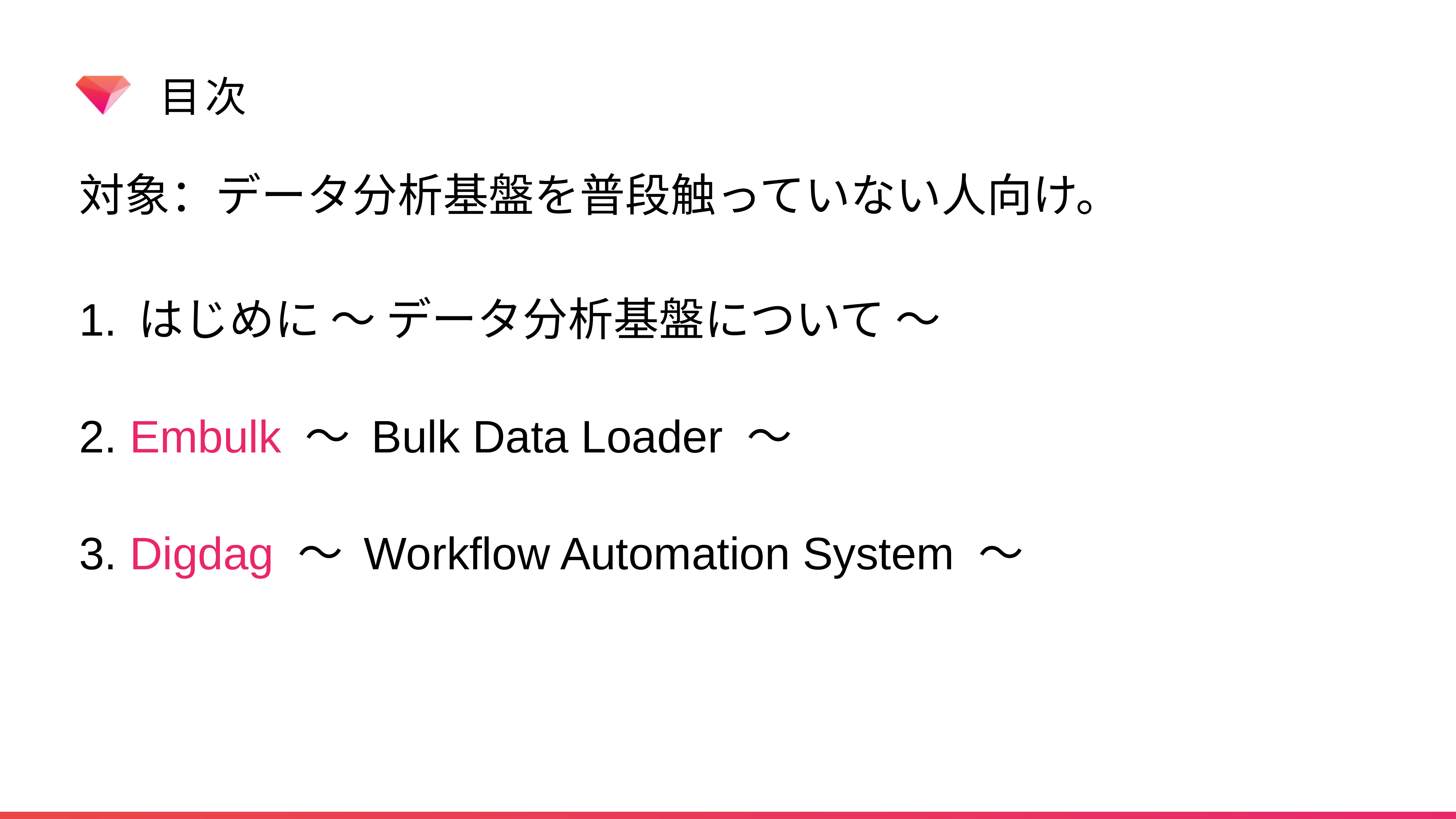

# 目次
対象：データ分析基盤を普段触っていない人向け。

 はじめに 〜 データ分析基盤について 〜
 Embulk 〜 Bulk Data Loader 〜
 Digdag 〜 Workflow Automation System 〜
4